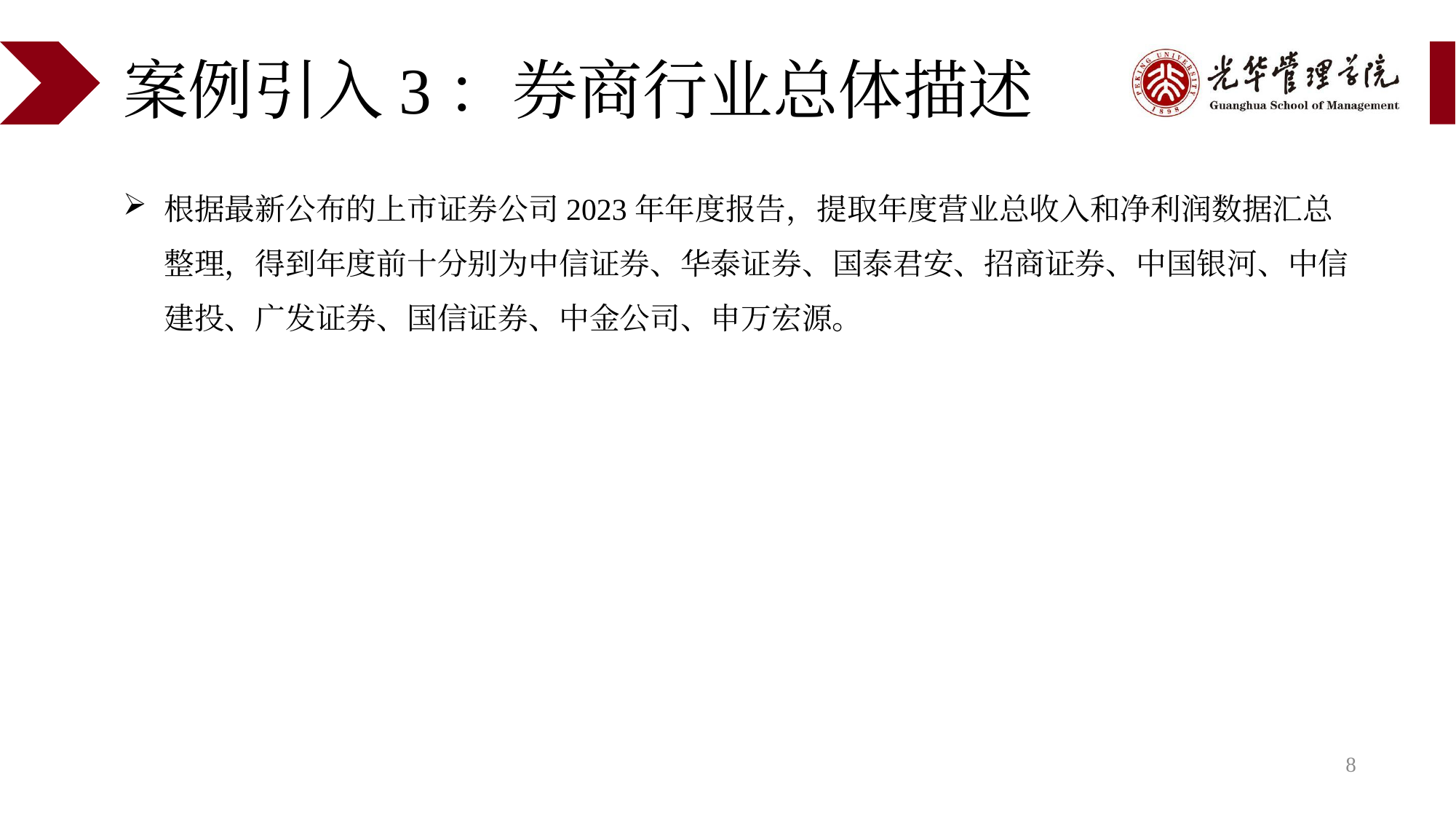

# 案例引入3：券商行业总体描述
根据最新公布的上市证券公司2023年年度报告，提取年度营业总收入和净利润数据汇总整理，得到年度前十分别为中信证券、华泰证券、国泰君安、招商证券、中国银河、中信建投、广发证券、国信证券、中金公司、申万宏源。
8